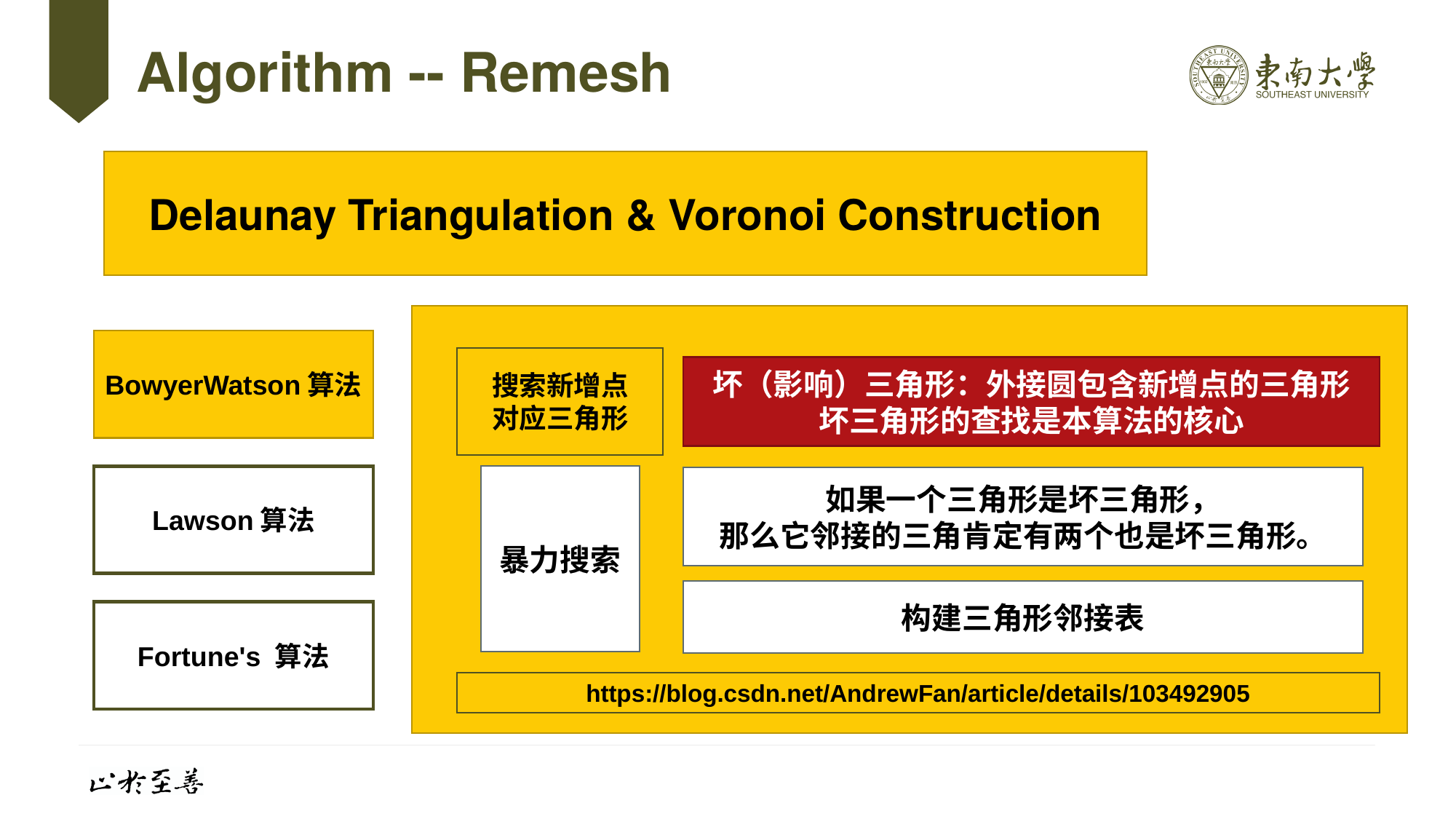

# Algorithm -- Remesh
Delaunay Triangulation & Voronoi Construction

BowyerWatson算法
搜索新增点
对应三角形
坏（影响）三角形：外接圆包含新增点的三角形
坏三角形的查找是本算法的核心
Lawson算法
暴力搜索
如果一个三角形是坏三角形，
那么它邻接的三角肯定有两个也是坏三角形。
构建三角形邻接表
Fortune's 算法
https://blog.csdn.net/AndrewFan/article/details/103492905
26